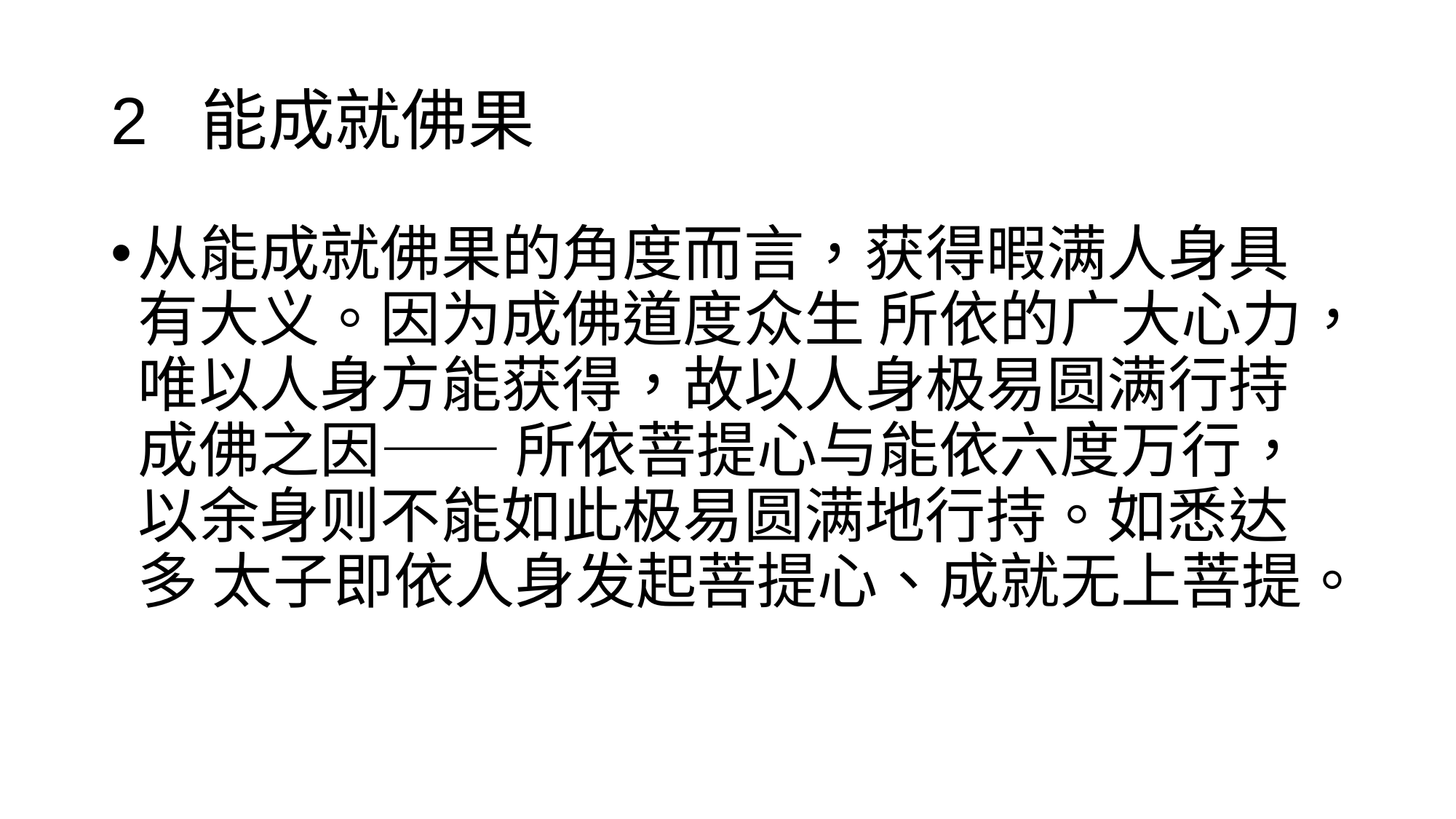

# 2  能成就佛果
从能成就佛果的角度而言，获得暇满人身具有大义。因为成佛道度众生 所依的广大心力，唯以人身方能获得，故以人身极易圆满行持成佛之因—— 所依菩提心与能依六度万行，以余身则不能如此极易圆满地行持。如悉达多 太子即依人身发起菩提心、成就无上菩提。